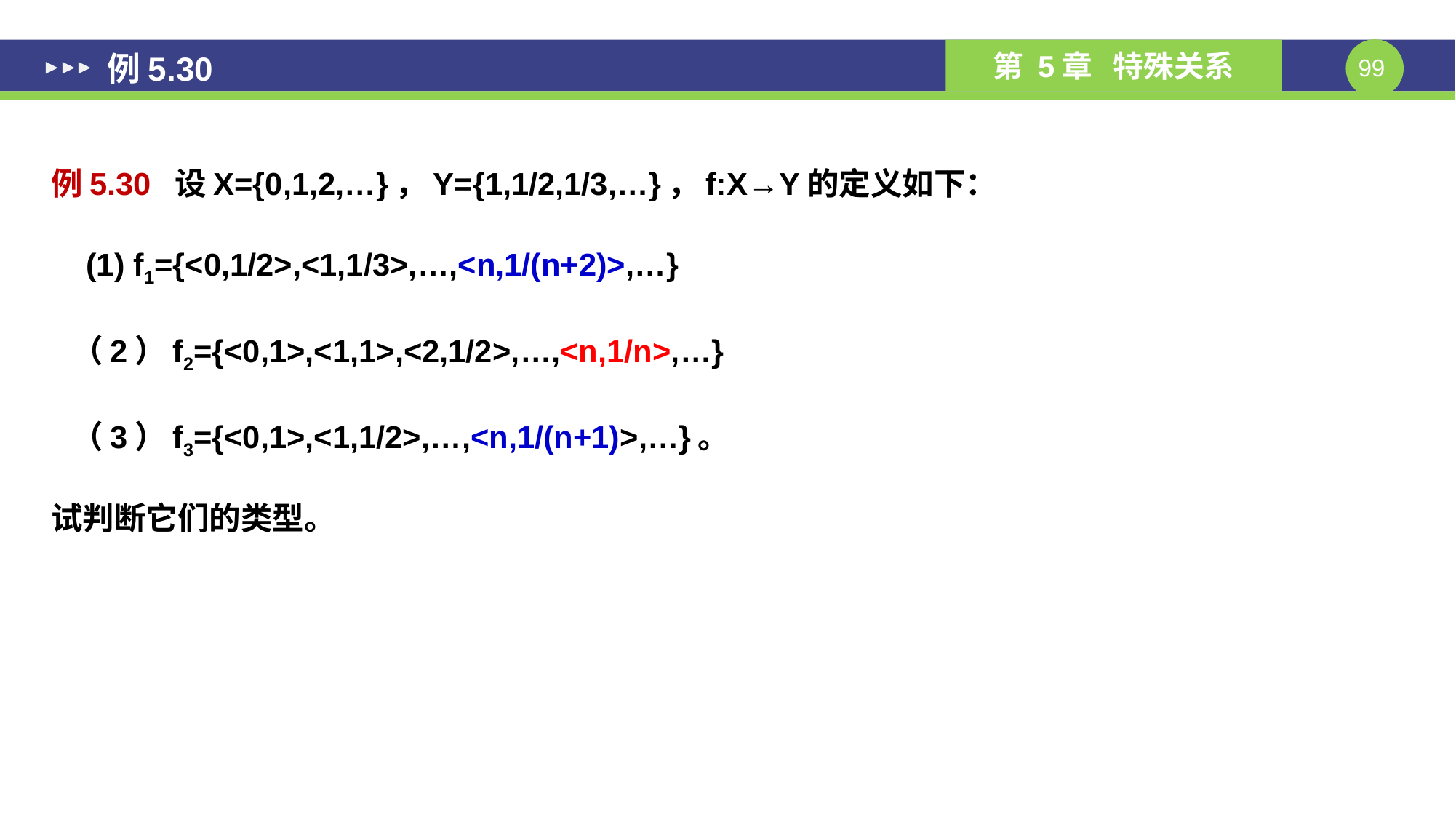

# 例5.30
例5.30  设X={0,1,2,…}，Y={1,1/2,1/3,…}，f:X→Y的定义如下：
    (1) f1={<0,1/2>,<1,1/3>,…,<n,1/(n+2)>,…}
  （2）f2={<0,1>,<1,1>,<2,1/2>,…,<n,1/n>,…}
  （3）f3={<0,1>,<1,1/2>,…,<n,1/(n+1)>,…}。
试判断它们的类型。